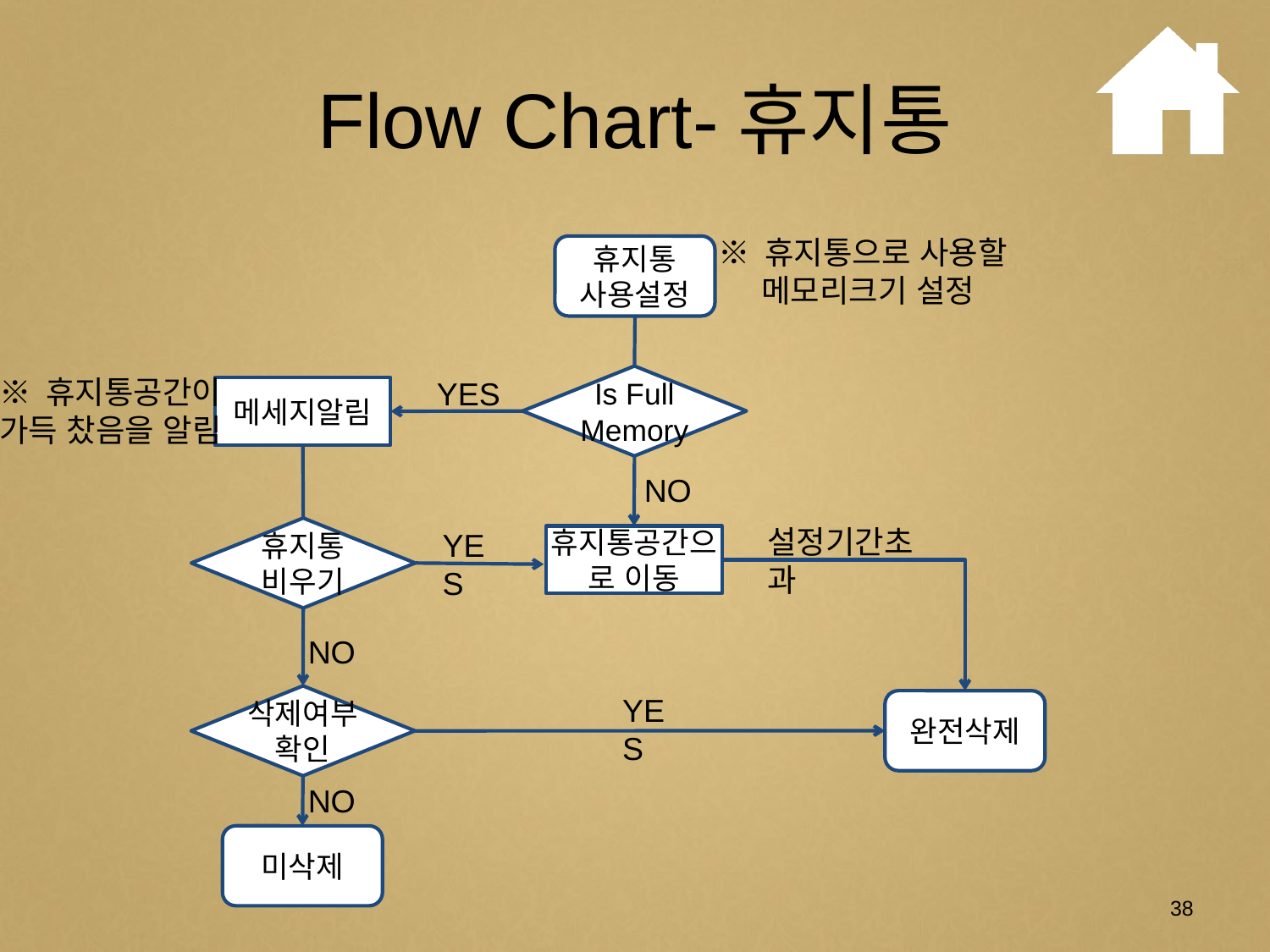

# Flow Chart-휴지통
※ 휴지통으로 사용할
    메모리크기 설정
휴지통
사용설정
※ 휴지통공간이
가득 찼음을 알림
Is Full
Memory
YES
메세지알림
NO
설정기간초과
휴지통
비우기
YES
휴지통공간으로 이동
NO
YES
삭제여부확인
완전삭제
NO
미삭제
38